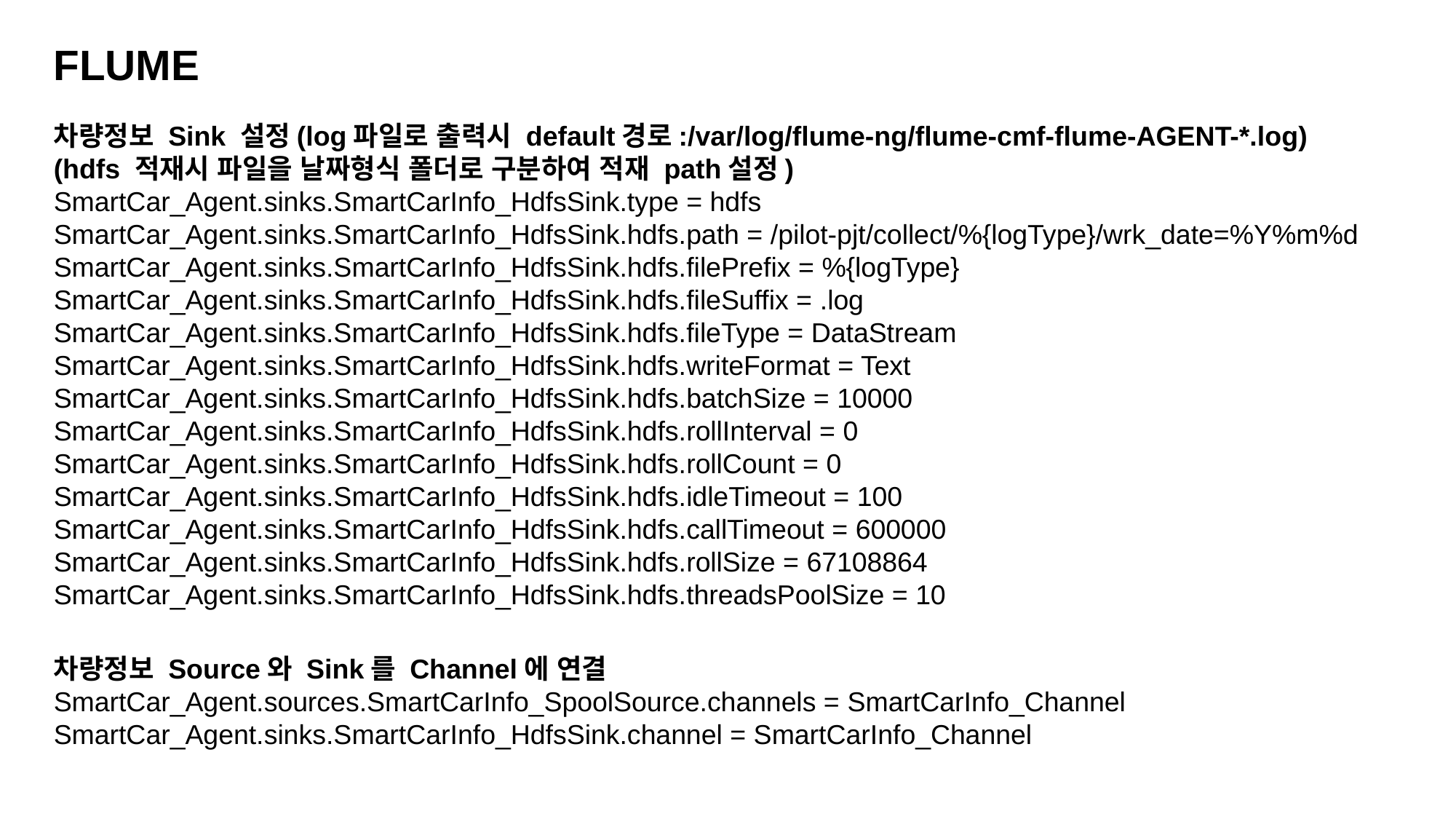

FLUME
차량정보 Sink 설정(log파일로 출력시 default경로:/var/log/flume-ng/flume-cmf-flume-AGENT-*.log)
(hdfs 적재시 파일을 날짜형식 폴더로 구분하여 적재 path설정)
SmartCar_Agent.sinks.SmartCarInfo_HdfsSink.type = hdfs
SmartCar_Agent.sinks.SmartCarInfo_HdfsSink.hdfs.path = /pilot-pjt/collect/%{logType}/wrk_date=%Y%m%d
SmartCar_Agent.sinks.SmartCarInfo_HdfsSink.hdfs.filePrefix = %{logType}
SmartCar_Agent.sinks.SmartCarInfo_HdfsSink.hdfs.fileSuffix = .log
SmartCar_Agent.sinks.SmartCarInfo_HdfsSink.hdfs.fileType = DataStream
SmartCar_Agent.sinks.SmartCarInfo_HdfsSink.hdfs.writeFormat = Text
SmartCar_Agent.sinks.SmartCarInfo_HdfsSink.hdfs.batchSize = 10000
SmartCar_Agent.sinks.SmartCarInfo_HdfsSink.hdfs.rollInterval = 0
SmartCar_Agent.sinks.SmartCarInfo_HdfsSink.hdfs.rollCount = 0
SmartCar_Agent.sinks.SmartCarInfo_HdfsSink.hdfs.idleTimeout = 100
SmartCar_Agent.sinks.SmartCarInfo_HdfsSink.hdfs.callTimeout = 600000
SmartCar_Agent.sinks.SmartCarInfo_HdfsSink.hdfs.rollSize = 67108864
SmartCar_Agent.sinks.SmartCarInfo_HdfsSink.hdfs.threadsPoolSize = 10
차량정보 Source와 Sink를 Channel에 연결
SmartCar_Agent.sources.SmartCarInfo_SpoolSource.channels = SmartCarInfo_Channel
SmartCar_Agent.sinks.SmartCarInfo_HdfsSink.channel = SmartCarInfo_Channel